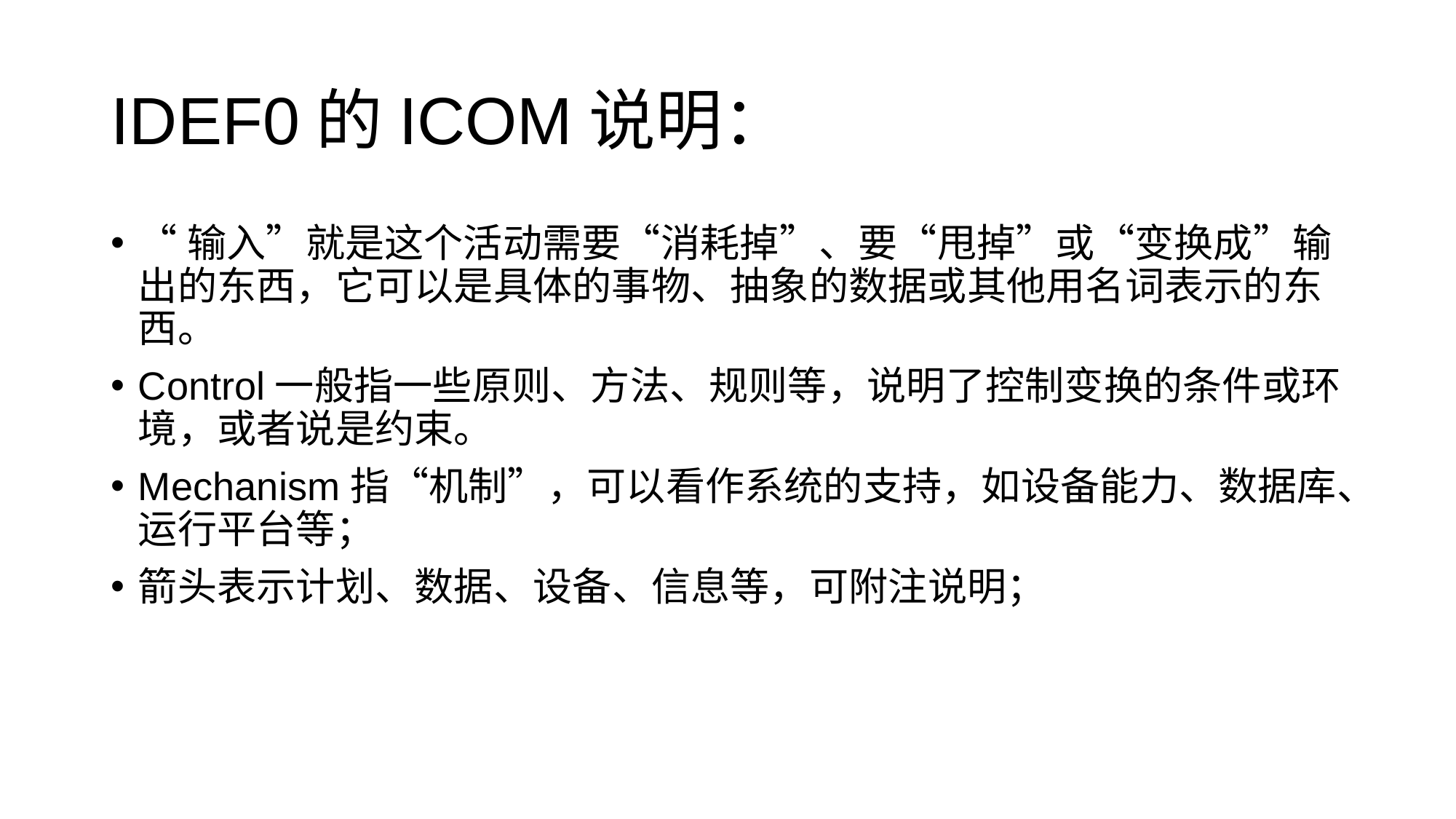

# IDEF0的ICOM说明：
“输入”就是这个活动需要“消耗掉”、要“甩掉”或“变换成”输出的东西，它可以是具体的事物、抽象的数据或其他用名词表示的东西。
Control一般指一些原则、方法、规则等，说明了控制变换的条件或环境，或者说是约束。
Mechanism指“机制”，可以看作系统的支持，如设备能力、数据库、运行平台等；
箭头表示计划、数据、设备、信息等，可附注说明；